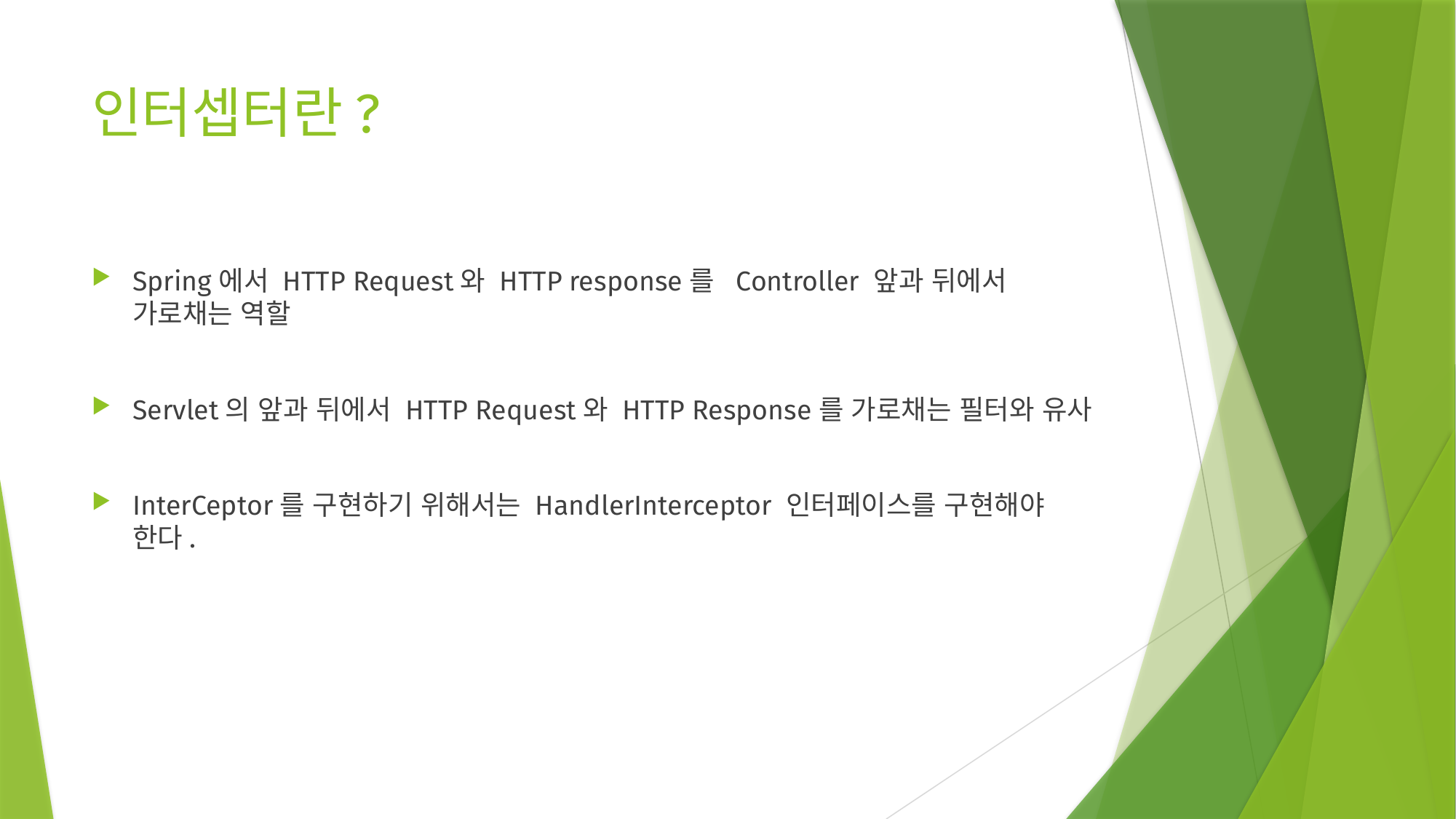

# 인터셉터란?
Spring에서 HTTP Request와 HTTP response를  Controller 앞과 뒤에서 가로채는 역할

Servlet의 앞과 뒤에서 HTTP Request와 HTTP Response를 가로채는 필터와 유사

InterCeptor를 구현하기 위해서는 HandlerInterceptor 인터페이스를 구현해야 한다.